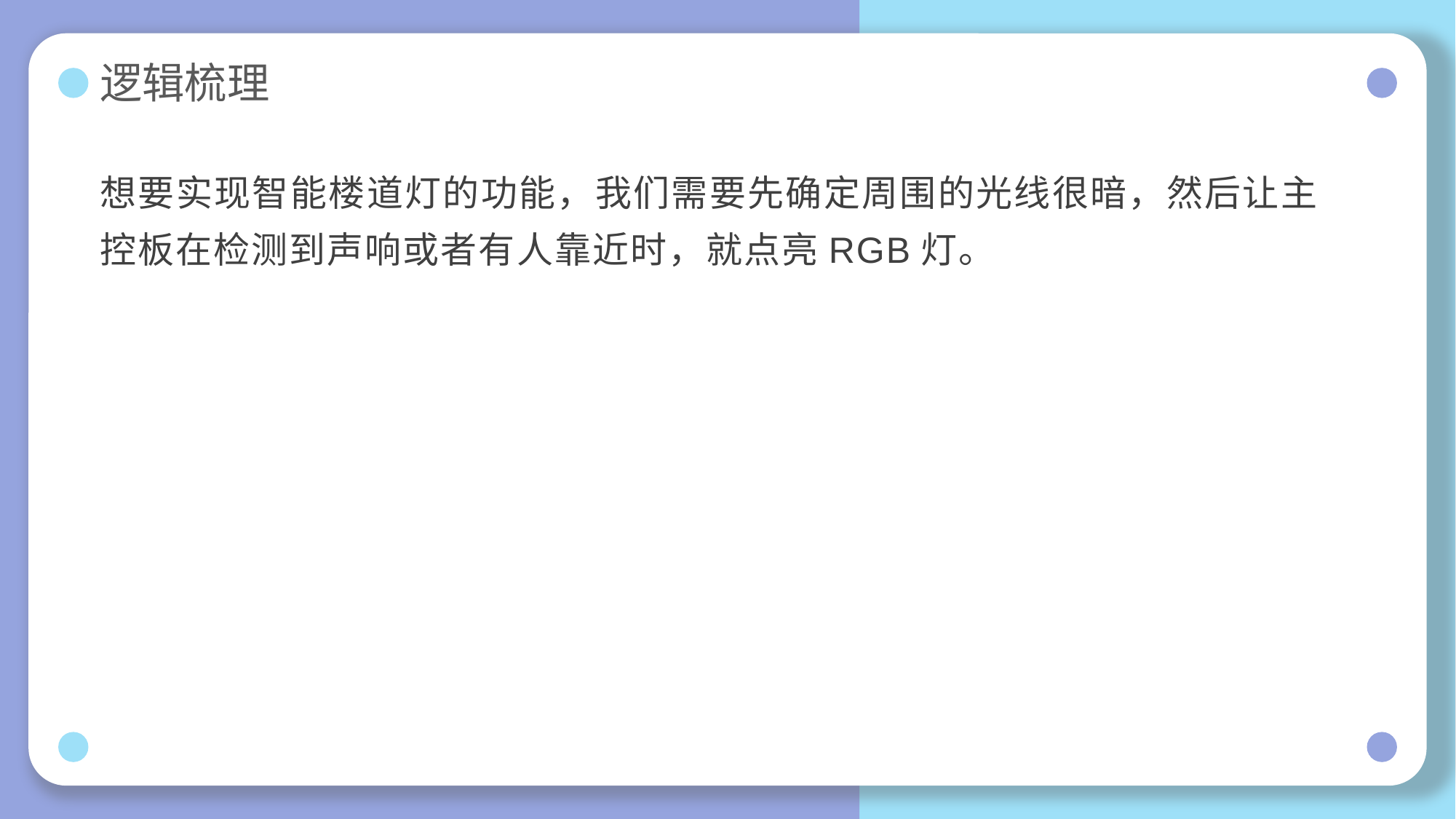

# 逻辑梳理
想要实现智能楼道灯的功能，我们需要先确定周围的光线很暗，然后让主控板在检测到声响或者有人靠近时，就点亮RGB灯。